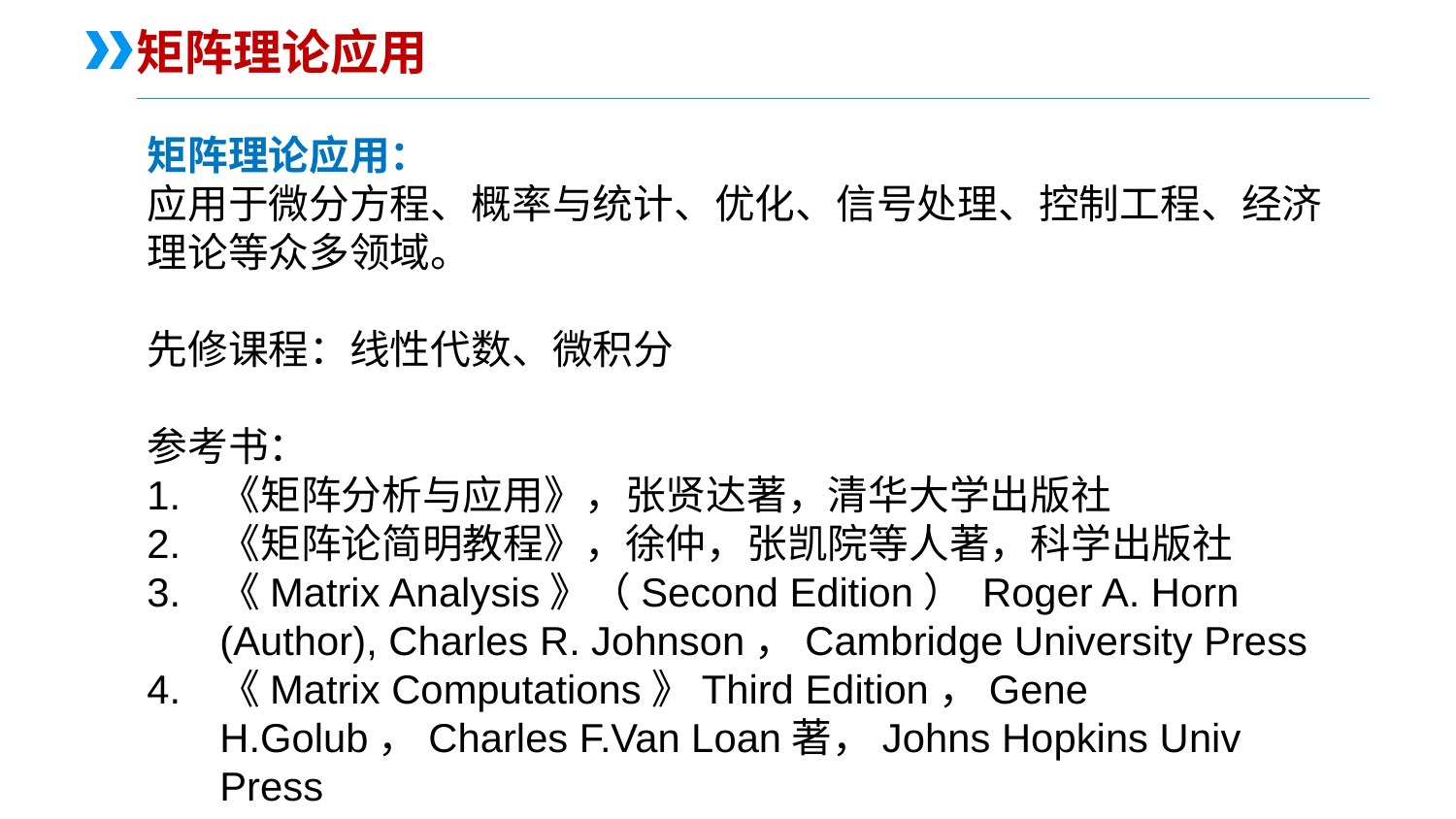

矩阵理论应用

矩阵理论应用：
应用于微分方程、概率与统计、优化、信号处理、控制工程、经济理论等众多领域。

先修课程：线性代数、微积分

参考书：
《矩阵分析与应用》，张贤达著，清华大学出版社
《矩阵论简明教程》，徐仲，张凯院等人著，科学出版社
《Matrix Analysis》（Second Edition） Roger A. Horn (Author), Charles R. Johnson，Cambridge University Press
《Matrix Computations》Third Edition，Gene H.Golub，Charles F.Van Loan著，Johns Hopkins Univ Press